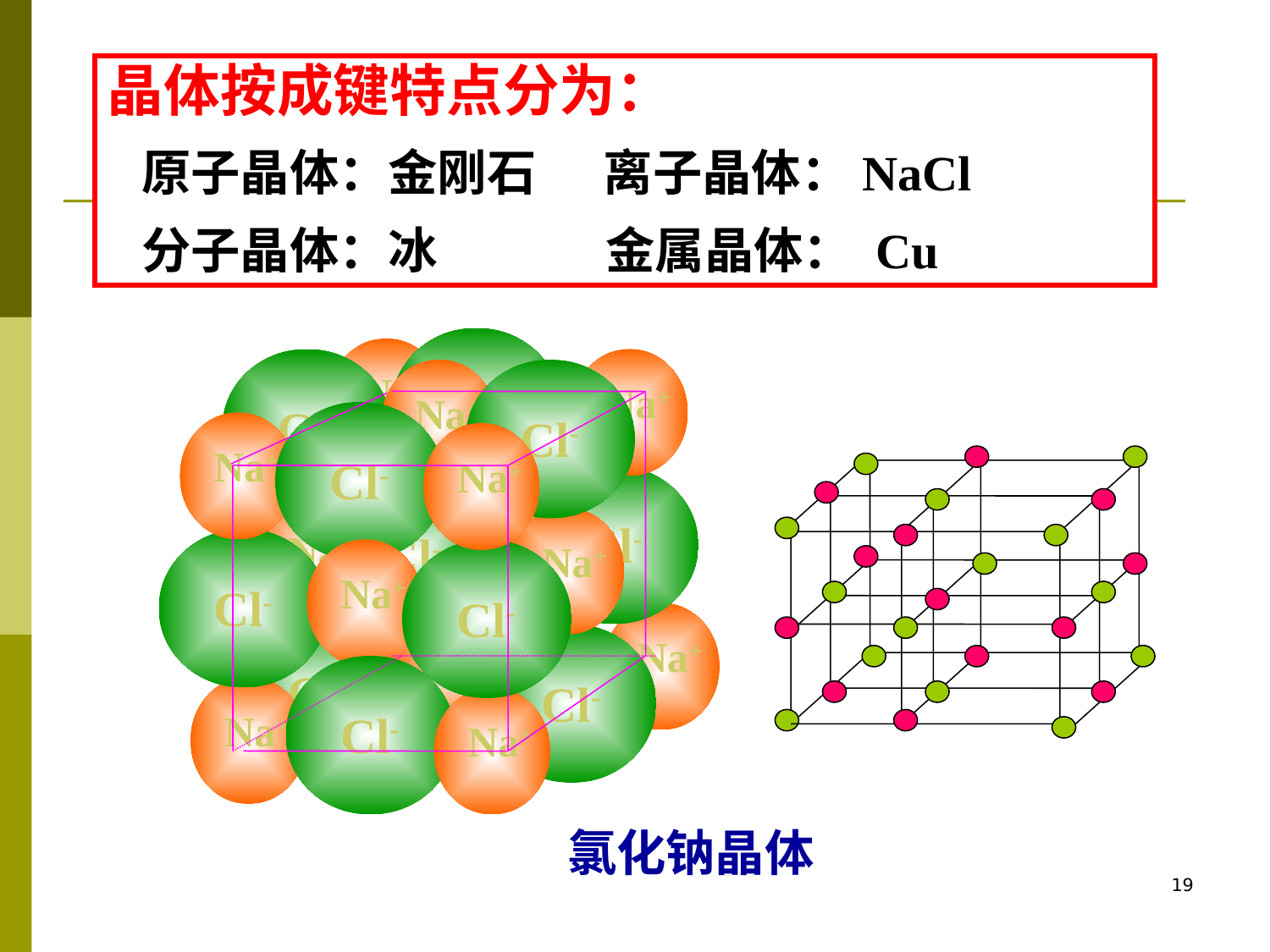

晶体按成键特点分为：
  原子晶体：金刚石      离子晶体：NaCl
  分子晶体：冰               金属晶体： Cu

Cl-

Na+

Cl-

Na+

Cl-

Cl-

Na+

Na+

Cl-

Na+

Cl-

Na+

Cl-

Na+

Cl-

Na+

Cl-

Na+

Cl-

Na+

Na+

Cl-

Na+

Cl-

Na+

Cl-

Na+
氯化钠晶体
19